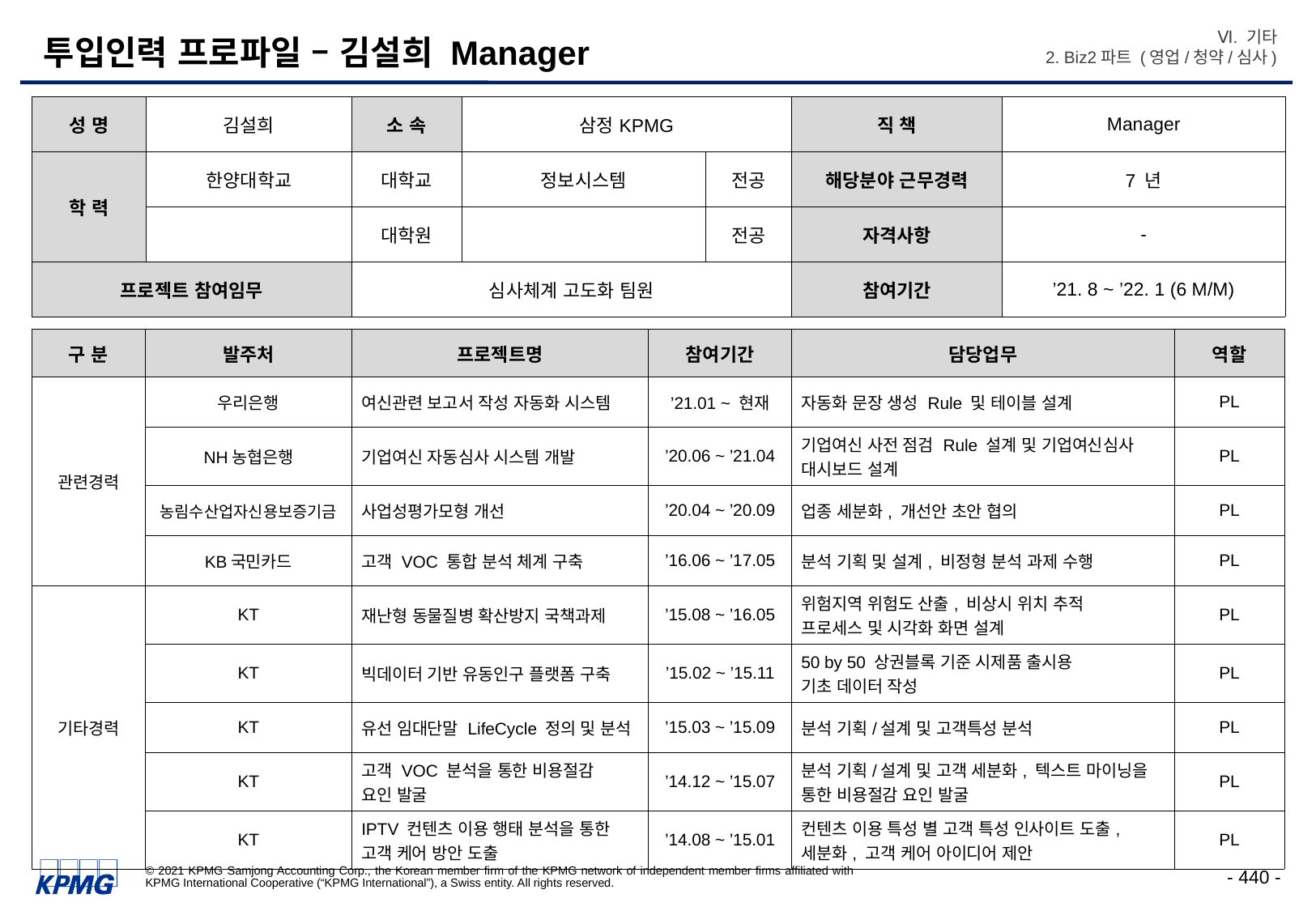

Ⅵ. 기타
2. Biz2파트 (영업/청약/심사)
# 투입인력 프로파일 – 김설희 Manager
| 성 명 | 김설희 | 소 속 | 삼정KPMG |  | 직 책 | Manager |
| --- | --- | --- | --- | --- | --- | --- |
| 학 력 | 한양대학교 | 대학교 | 정보시스템 | 전공 | 해당분야 근무경력 | 7 년 |
|  |  | 대학원 |  | 전공 | 자격사항 | - |
| 프로젝트 참여임무 |  | 심사체계 고도화 팀원 |  |  | 참여기간 | ’21. 8 ~ ’22. 1 (6 M/M) |
| 구 분 | 발주처 | 프로젝트명 | 참여기간 | 담당업무 | 역할 |
| --- | --- | --- | --- | --- | --- |
| 관련경력 | 우리은행 | 여신관련 보고서 작성 자동화 시스템 | ’21.01 ~ 현재 | 자동화 문장 생성 Rule 및 테이블 설계 | PL |
|  | NH농협은행 | 기업여신 자동심사 시스템 개발 | ’20.06 ~ ’21.04 | 기업여신 사전 점검 Rule 설계 및 기업여신심사 대시보드 설계 | PL |
|  | 농림수산업자신용보증기금 | 사업성평가모형 개선 | ’20.04 ~ ’20.09 | 업종 세분화, 개선안 초안 협의 | PL |
|  | KB국민카드 | 고객 VOC 통합 분석 체계 구축 | ’16.06 ~ ’17.05 | 분석 기획 및 설계, 비정형 분석 과제 수행 | PL |
| 기타경력 | KT | 재난형 동물질병 확산방지 국책과제 | ’15.08 ~ ’16.05 | 위험지역 위험도 산출, 비상시 위치 추적 프로세스 및 시각화 화면 설계 | PL |
|  | KT | 빅데이터 기반 유동인구 플랫폼 구축 | ’15.02 ~ ’15.11 | 50 by 50 상권블록 기준 시제품 출시용 기초 데이터 작성 | PL |
|  | KT | 유선 임대단말 LifeCycle 정의 및 분석 | ’15.03 ~ ’15.09 | 분석 기획/설계 및 고객특성 분석 | PL |
|  | KT | 고객 VOC 분석을 통한 비용절감 요인 발굴 | ’14.12 ~ ’15.07 | 분석 기획/설계 및 고객 세분화, 텍스트 마이닝을 통한 비용절감 요인 발굴 | PL |
|  | KT | IPTV 컨텐츠 이용 행태 분석을 통한 고객 케어 방안 도출 | ’14.08 ~ ’15.01 | 컨텐츠 이용 특성 별 고객 특성 인사이트 도출, 세분화, 고객 케어 아이디어 제안 | PL |